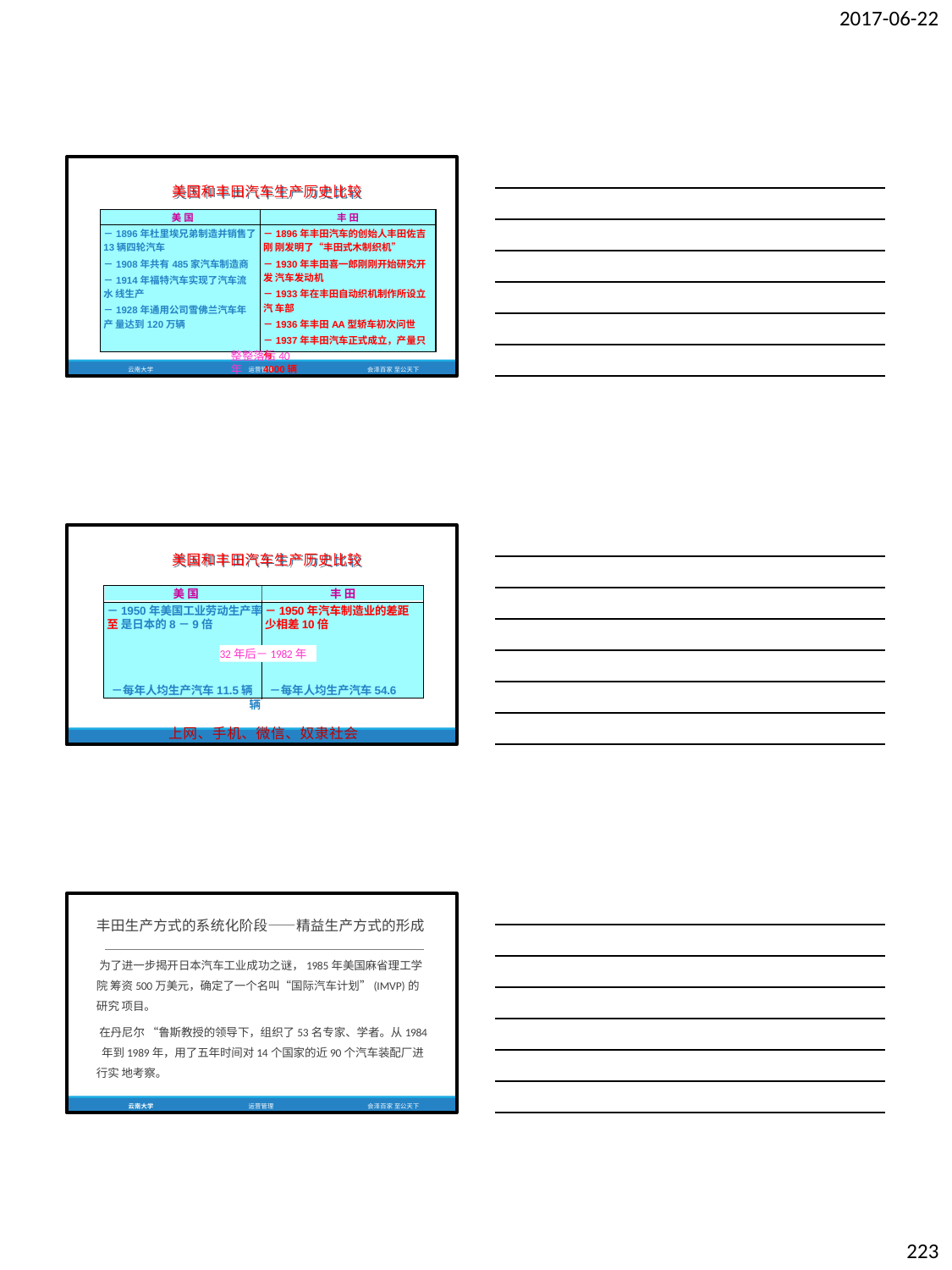

2017-06-22

美国和丰田汽车生产历史比较

| 美 国 | 丰 田 |
| --- | --- |
| －1896年杜里埃兄弟制造并销售了 13辆四轮汽车 －1908年共有485家汽车制造商 －1914年福特汽车实现了汽车流水 线生产 －1928年通用公司雪佛兰汽车年产 量达到120万辆 | －1896年丰田汽车的创始人丰田佐吉刚 刚发明了“丰田式木制织机” －1930年丰田喜一郎刚刚开始研究开发 汽车发动机 －1933年在丰田自动织机制作所设立汽 车部 －1936年丰田AA型轿车初次问世 －1937年丰田汽车正式成立，产量只有 4000辆 |

整整落后40年

云南大学
运营管理
会泽百家 至公天下

美国和丰田汽车生产历史比较

美 国
丰 田

－1950年美国工业劳动生产率 －1950年汽车制造业的差距至 是日本的8－9倍	少相差10倍

32年后－1982年

－每年人均生产汽车11.5辆	－每年人均生产汽车54.6辆

上网、手机、微信、奴隶社会
云南大学	运营管理	会泽百家 至公天下

丰田生产方式的系统化阶段——精益生产方式的形成

为了进一步揭开日本汽车工业成功之谜，1985年美国麻省理工学院 筹资500万美元，确定了一个名叫“国际汽车计划”(IMVP)的研究 项目。
在丹尼尔 “鲁斯教授的领导下，组织了53名专家、学者。从1984  年到1989年，用了五年时间对14个国家的近90个汽车装配厂进行实 地考察。

云南大学
运营管理
会泽百家 至公天下

223